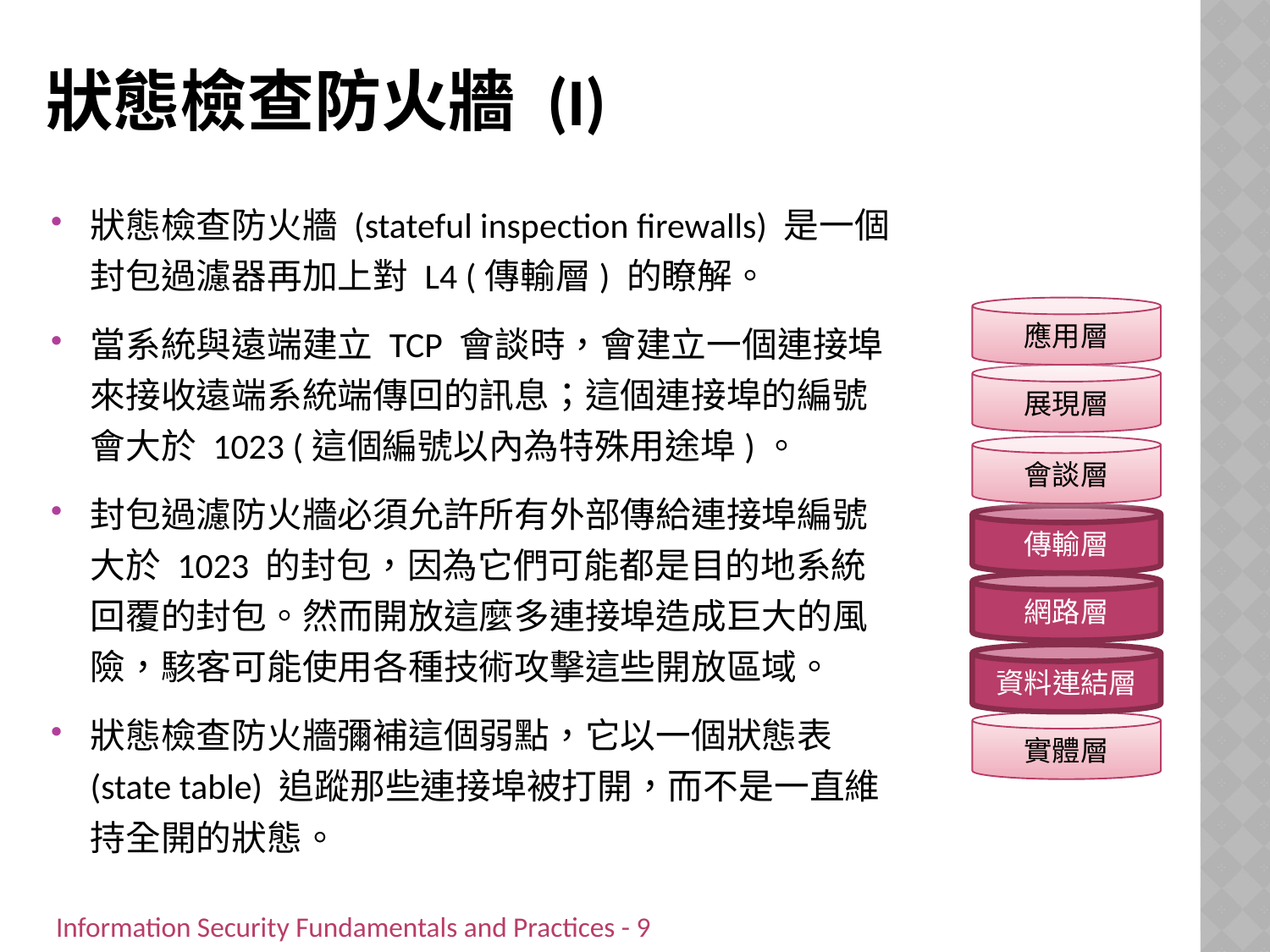

# 狀態檢查防火牆 (I)
狀態檢查防火牆 (stateful inspection firewalls) 是一個封包過濾器再加上對 L4 (傳輸層) 的瞭解。
當系統與遠端建立 TCP 會談時，會建立一個連接埠來接收遠端系統端傳回的訊息；這個連接埠的編號會大於 1023 (這個編號以內為特殊用途埠)。
封包過濾防火牆必須允許所有外部傳給連接埠編號大於 1023 的封包，因為它們可能都是目的地系統回覆的封包。然而開放這麼多連接埠造成巨大的風險，駭客可能使用各種技術攻擊這些開放區域。
狀態檢查防火牆彌補這個弱點，它以一個狀態表 (state table) 追蹤那些連接埠被打開，而不是一直維持全開的狀態。
應用層
展現層
會談層
傳輸層
網路層
資料連結層
實體層